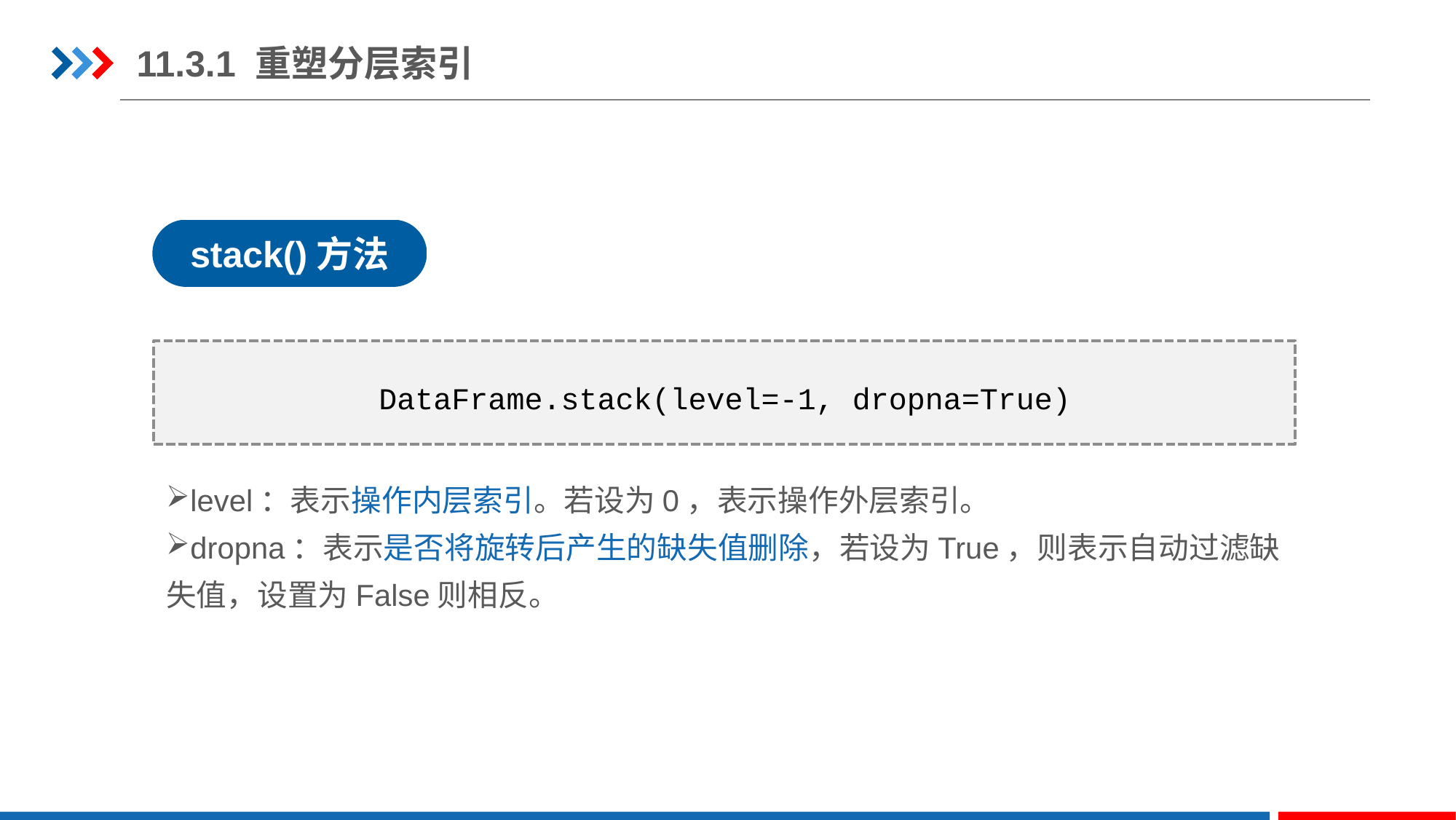

11.3.1 重塑分层索引
stack()方法

DataFrame.stack(level=-1, dropna=True)
level：表示操作内层索引。若设为0，表示操作外层索引。
dropna：表示是否将旋转后产生的缺失值删除，若设为True，则表示自动过滤缺失值，设置为False则相反。